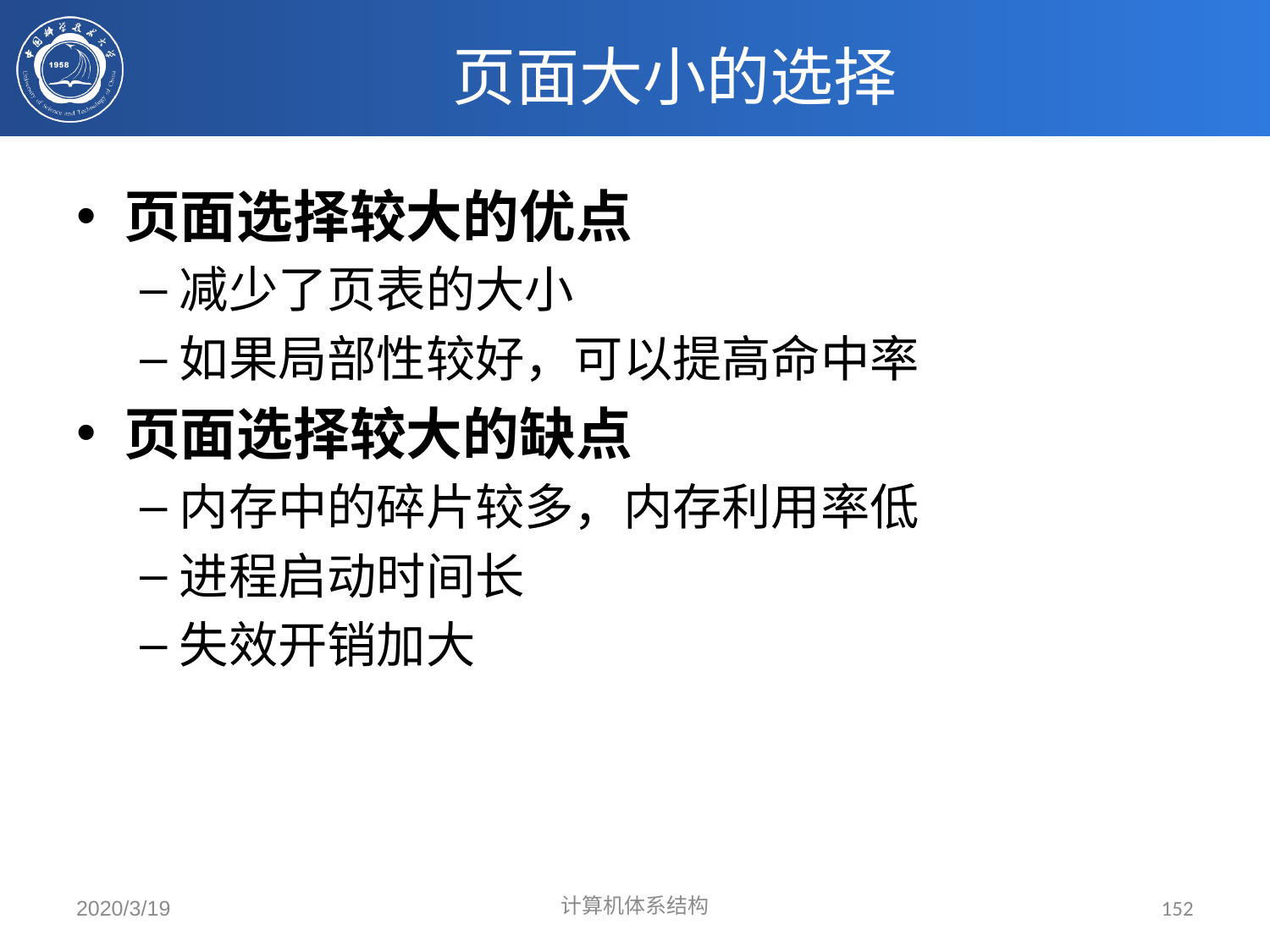

# 页面大小的选择
页面选择较大的优点
减少了页表的大小
如果局部性较好，可以提高命中率
页面选择较大的缺点
内存中的碎片较多，内存利用率低
进程启动时间长
失效开销加大
2020/3/19
计算机体系结构
152